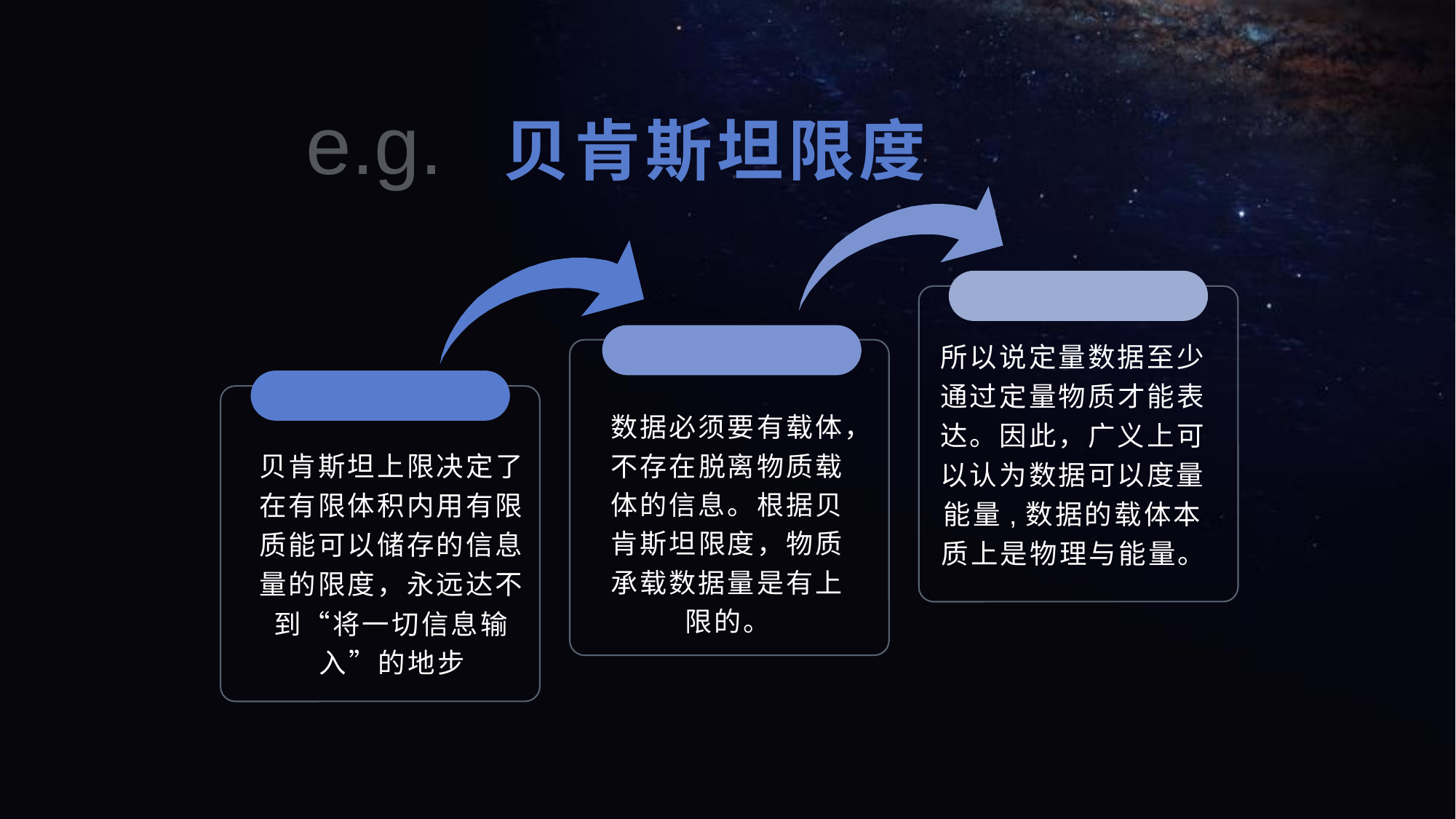

e.g.
贝肯斯坦限度

所以说定量数据至少通过定量物质才能表达。因此，广义上可以认为数据可以度量能量,数据的载体本质上是物理与能量。

数据必须要有载体，不存在脱离物质载体的信息。根据贝肯斯坦限度，物质承载数据量是有上限的。
贝肯斯坦上限决定了在有限体积内用有限质能可以储存的信息量的限度，永远达不到“将一切信息输入”的地步